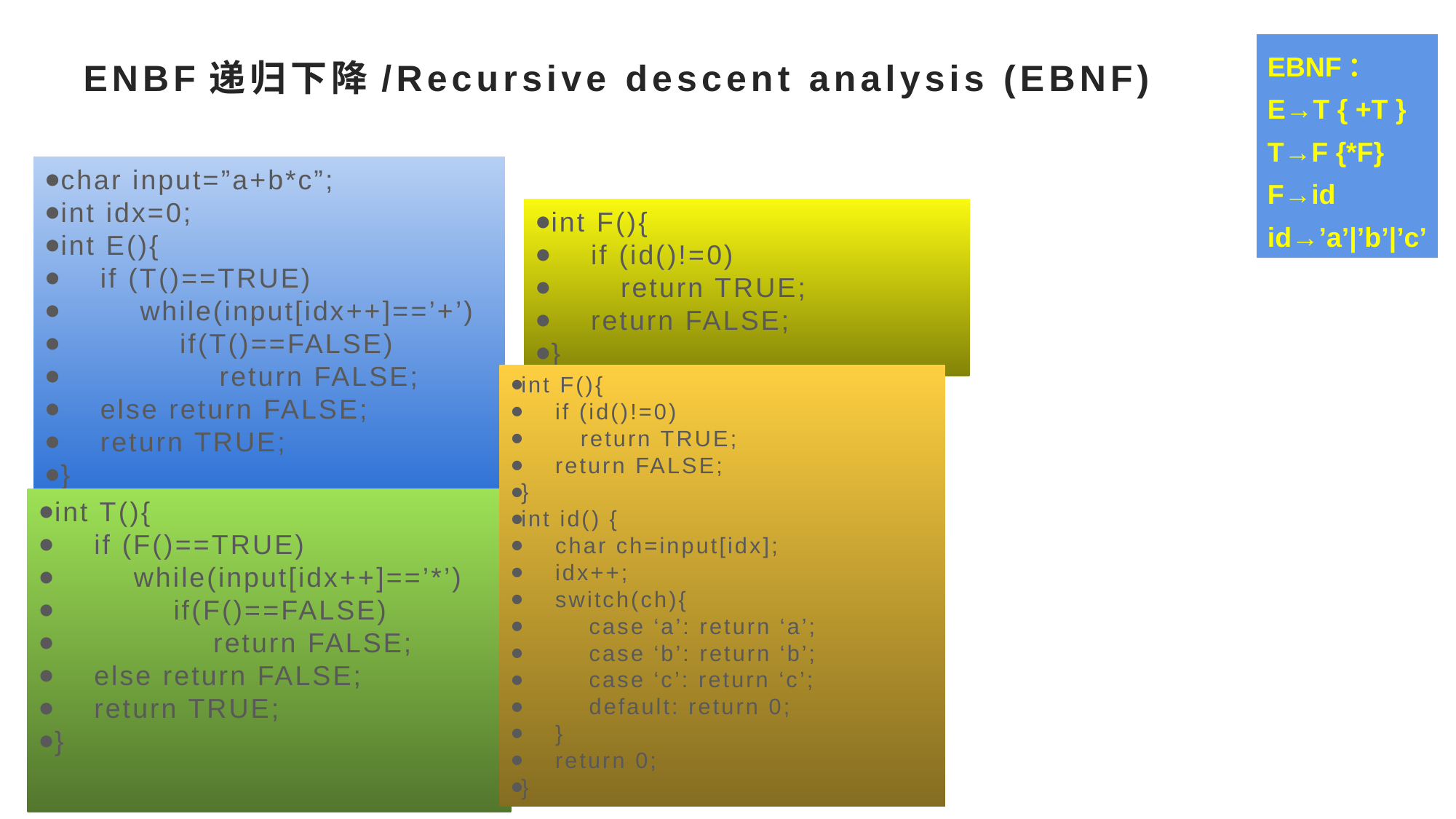

EBNF：
E→T { +T }
T→F {*F}
F→id
id→’a’|’b’|’c’
# ENBF递归下降/Recursive descent analysis (EBNF)
char input=”a+b*c”;
int idx=0;
int E(){
    if (T()==TRUE)
        while(input[idx++]==’+’)
            if(T()==FALSE)
                return FALSE;
    else return FALSE;
    return TRUE;
}

int F(){
    if (id()!=0)
       return TRUE;
    return FALSE;
}

int F(){
    if (id()!=0)
       return TRUE;
    return FALSE;
}
int id() {
    char ch=input[idx];
    idx++;
    switch(ch){
        case ‘a’: return ‘a’;
        case ‘b’: return ‘b’;
        case ‘c’: return ‘c’;
        default: return 0;
    }
    return 0;
}
int T(){
    if (F()==TRUE)
        while(input[idx++]==’*’)
            if(F()==FALSE)
                return FALSE;
    else return FALSE;
    return TRUE;
}

54